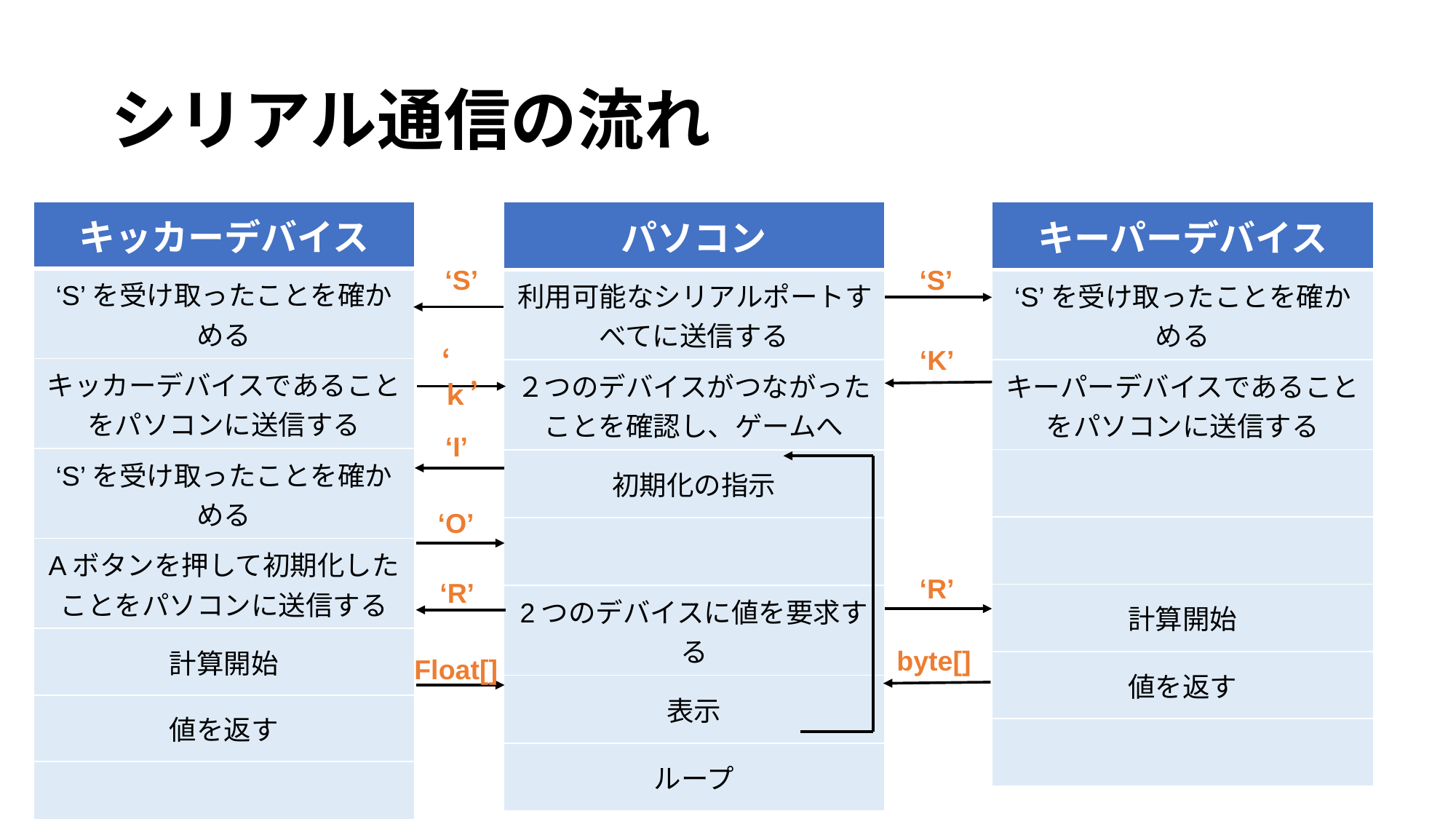

# シリアル通信の流れ
| キッカーデバイス |
| --- |
| ‘S’を受け取ったことを確かめる |
| キッカーデバイスであることをパソコンに送信する |
| ‘S’を受け取ったことを確かめる |
| Aボタンを押して初期化したことをパソコンに送信する |
| 計算開始 |
| 値を返す |
|  |
| パソコン |
| --- |
| 利用可能なシリアルポートすべてに送信する |
| ２つのデバイスがつながったことを確認し、ゲームへ |
| 初期化の指示 |
|  |
| 2つのデバイスに値を要求する |
| 表示 |
| ループ |
| キーパーデバイス |
| --- |
| ‘S’を受け取ったことを確かめる |
| キーパーデバイスであることをパソコンに送信する |
|  |
|  |
| 計算開始 |
| 値を返す |
|  |
‘S’
‘S’
‘K’
‘ｋ’
‘I’
‘O’
‘R’
‘R’
byte[]
Float[]